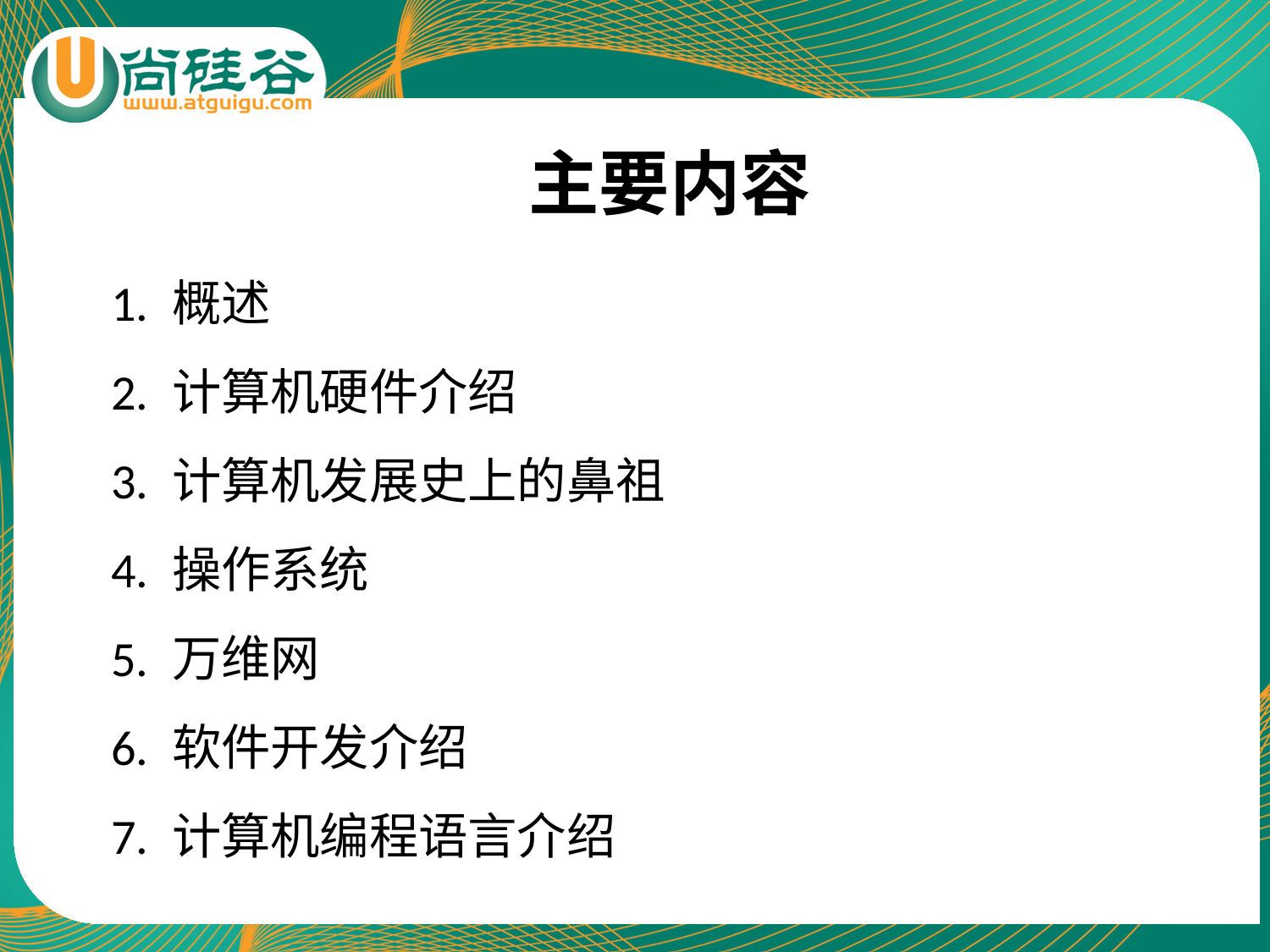

主要内容
1. 概述
2. 计算机硬件介绍
3. 计算机发展史上的鼻祖
4. 操作系统
5. 万维网
6. 软件开发介绍
7. 计算机编程语言介绍